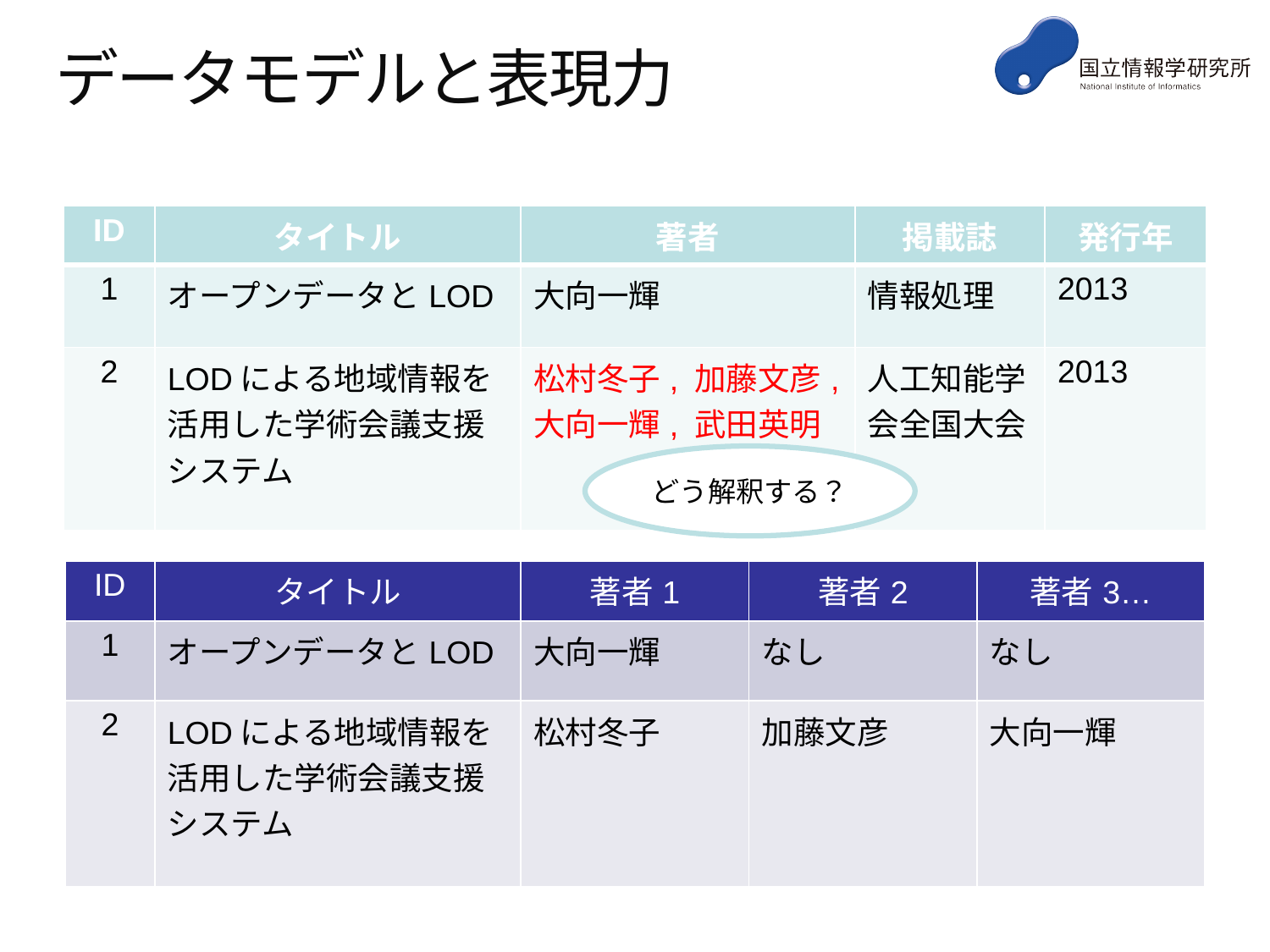

# データモデルと表現力
| ID | タイトル | 著者 | 掲載誌 | 発行年 |
| --- | --- | --- | --- | --- |
| 1 | オープンデータとLOD | 大向一輝 | 情報処理 | 2013 |
| 2 | LODによる地域情報を活用した学術会議支援システム | 松村冬子, 加藤文彦, 大向一輝, 武田英明 | 人工知能学会全国大会 | 2013 |
どう解釈する？
| ID | タイトル | 著者1 | 著者2 | 著者3… |
| --- | --- | --- | --- | --- |
| 1 | オープンデータとLOD | 大向一輝 | なし | なし |
| 2 | LODによる地域情報を活用した学術会議支援システム | 松村冬子 | 加藤文彦 | 大向一輝 |